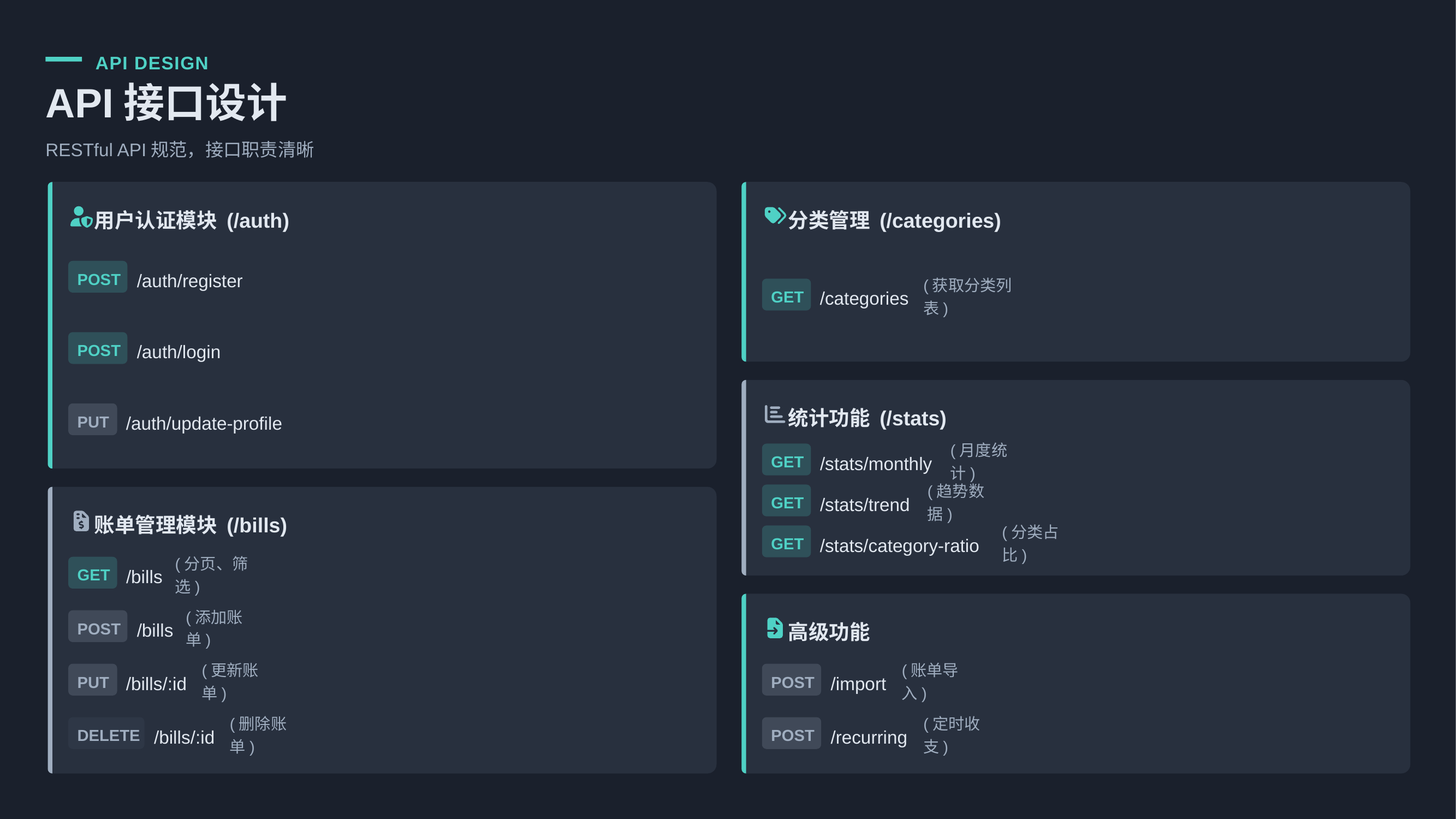

API DESIGN

API接口设计
RESTful API规范，接口职责清晰

用户认证模块 (/auth)
分类管理 (/categories)

POST
/auth/register

GET
/categories
(获取分类列表)

POST
/auth/login

统计功能 (/stats)

PUT

/auth/update-profile

GET
/stats/monthly
(月度统计)

GET

/stats/trend
(趋势数据)
账单管理模块 (/bills)

GET
/stats/category-ratio
(分类占比)

GET
/bills
(分页、筛选)

POST
高级功能
/bills
(添加账单)

PUT

POST
/bills/:id
/import
(更新账单)
(账单导入)

DELETE

POST
/bills/:id
/recurring
(删除账单)
(定时收支)